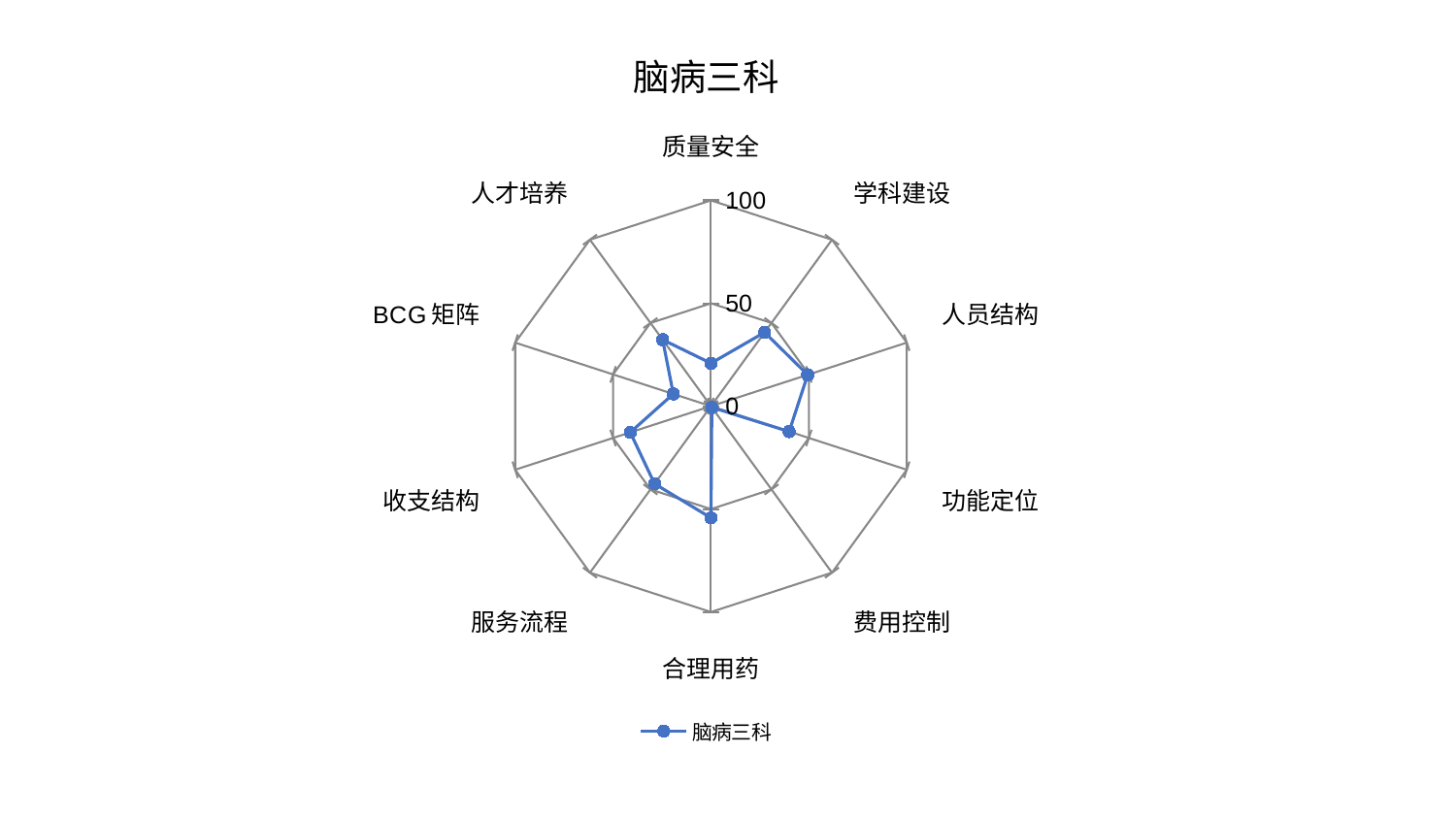

### Chart: 脑病三科

| Category | 脑病三科 |
|---|---|
| 质量安全 | 20.859268772352657 |
| 学科建设 | 44.33136612749532 |
| 人员结构 | 49.38370389164798 |
| 功能定位 | 39.95355002726532 |
| 费用控制 | 0.7551773439835848 |
| 合理用药 | 54.267749317618836 |
| 服务流程 | 46.60910685421208 |
| 收支结构 | 41.21628677710337 |
| BCG矩阵 | 19.253831332979892 |
| 人才培养 | 39.93361875987552 |
138